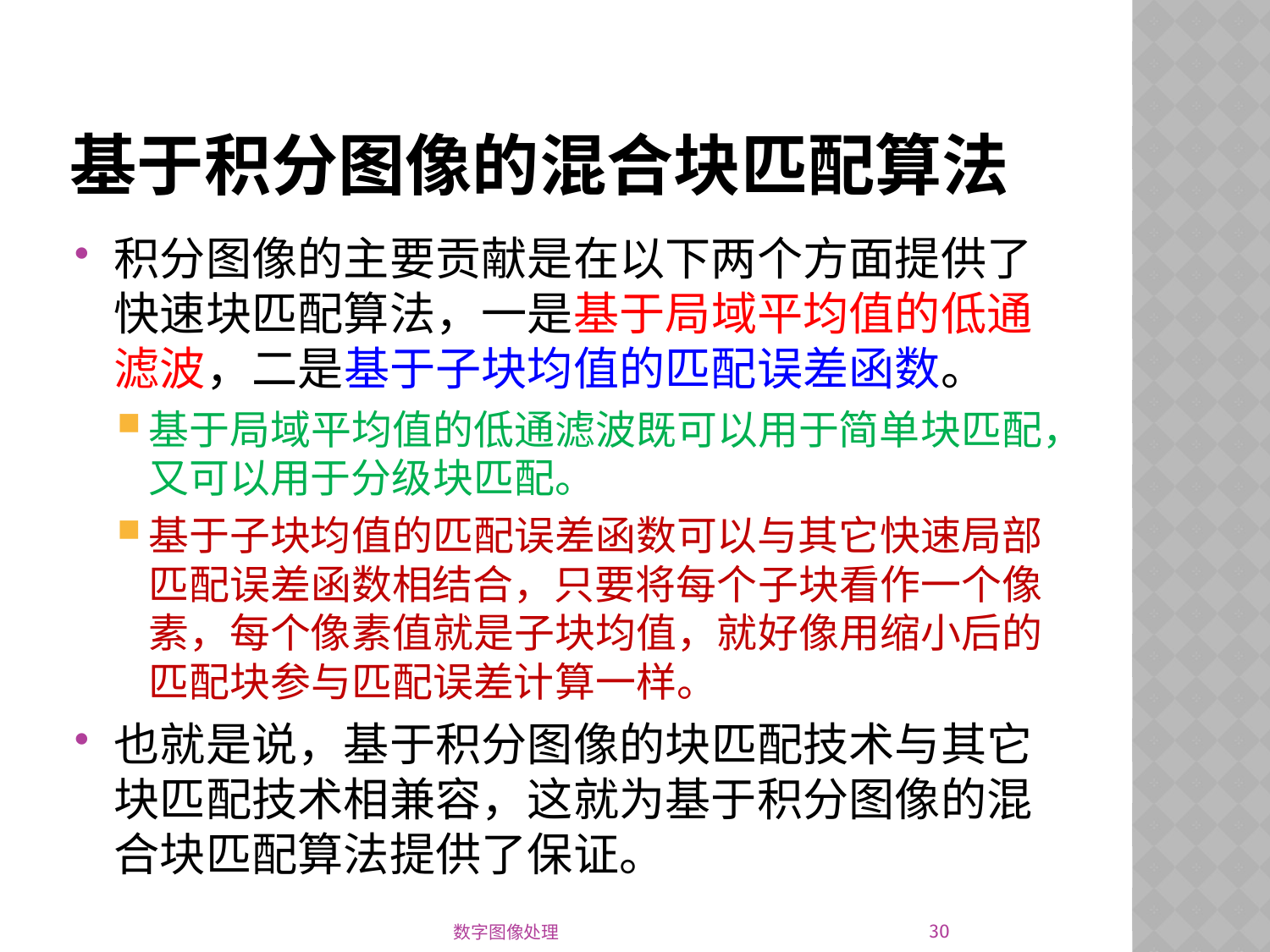

# 基于积分图像的混合块匹配算法
积分图像的主要贡献是在以下两个方面提供了快速块匹配算法，一是基于局域平均值的低通滤波，二是基于子块均值的匹配误差函数。
基于局域平均值的低通滤波既可以用于简单块匹配，又可以用于分级块匹配。
基于子块均值的匹配误差函数可以与其它快速局部匹配误差函数相结合，只要将每个子块看作一个像素，每个像素值就是子块均值，就好像用缩小后的匹配块参与匹配误差计算一样。
也就是说，基于积分图像的块匹配技术与其它块匹配技术相兼容，这就为基于积分图像的混合块匹配算法提供了保证。
30
数字图像处理